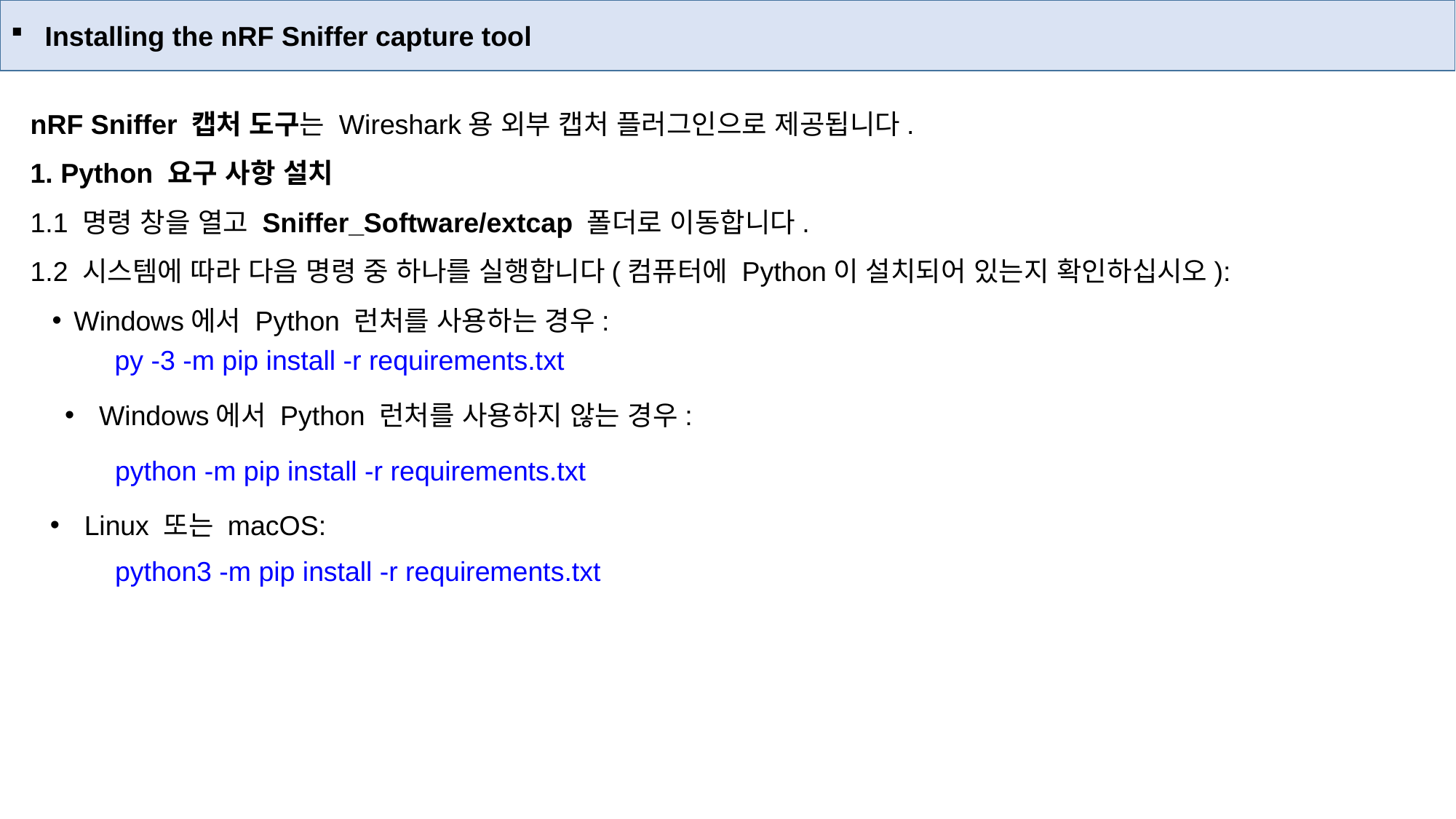

Installing the nRF Sniffer capture tool
nRF Sniffer 캡처 도구는 Wireshark용 외부 캡처 플러그인으로 제공됩니다.
1. Python 요구 사항 설치
1.1 명령 창을 열고 Sniffer_Software/extcap 폴더로 이동합니다.
1.2 시스템에 따라 다음 명령 중 하나를 실행합니다(컴퓨터에 Python이 설치되어 있는지 확인하십시오):
Windows에서 Python 런처를 사용하는 경우:
py -3 -m pip install -r requirements.txt
Windows에서 Python 런처를 사용하지 않는 경우:
python -m pip install -r requirements.txt
Linux 또는 macOS:
python3 -m pip install -r requirements.txt